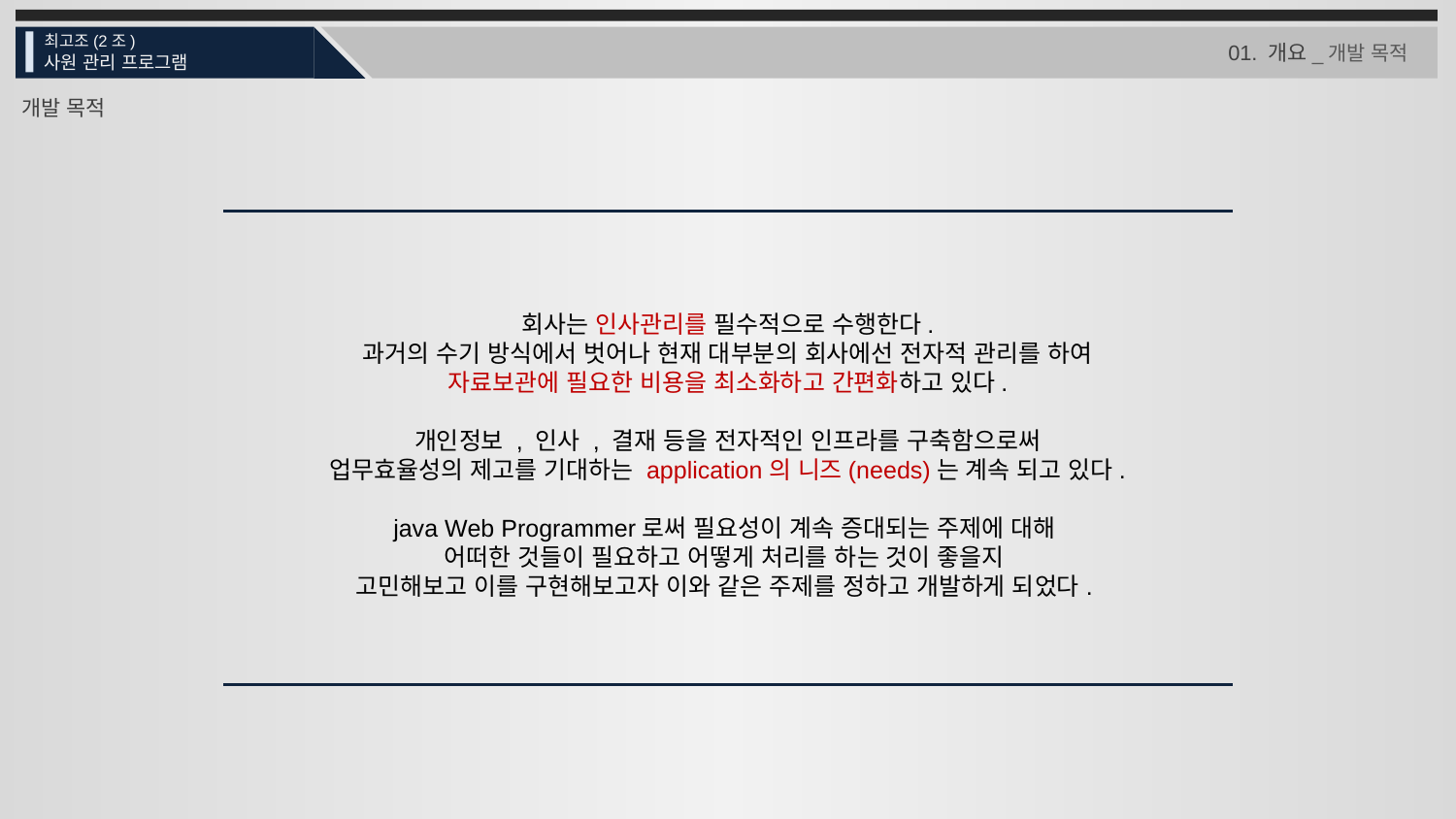

최고조(2조)

사원 관리 프로그램

01. 개요_개발 목적
개발 목적
회사는 인사관리를 필수적으로 수행한다.
과거의 수기 방식에서 벗어나 현재 대부분의 회사에선 전자적 관리를 하여
자료보관에 필요한 비용을 최소화하고 간편화하고 있다.

개인정보 , 인사 , 결재 등을 전자적인 인프라를 구축함으로써
업무효율성의 제고를 기대하는 application의 니즈(needs)는 계속 되고 있다.

java Web Programmer로써 필요성이 계속 증대되는 주제에 대해
어떠한 것들이 필요하고 어떻게 처리를 하는 것이 좋을지
고민해보고 이를 구현해보고자 이와 같은 주제를 정하고 개발하게 되었다.